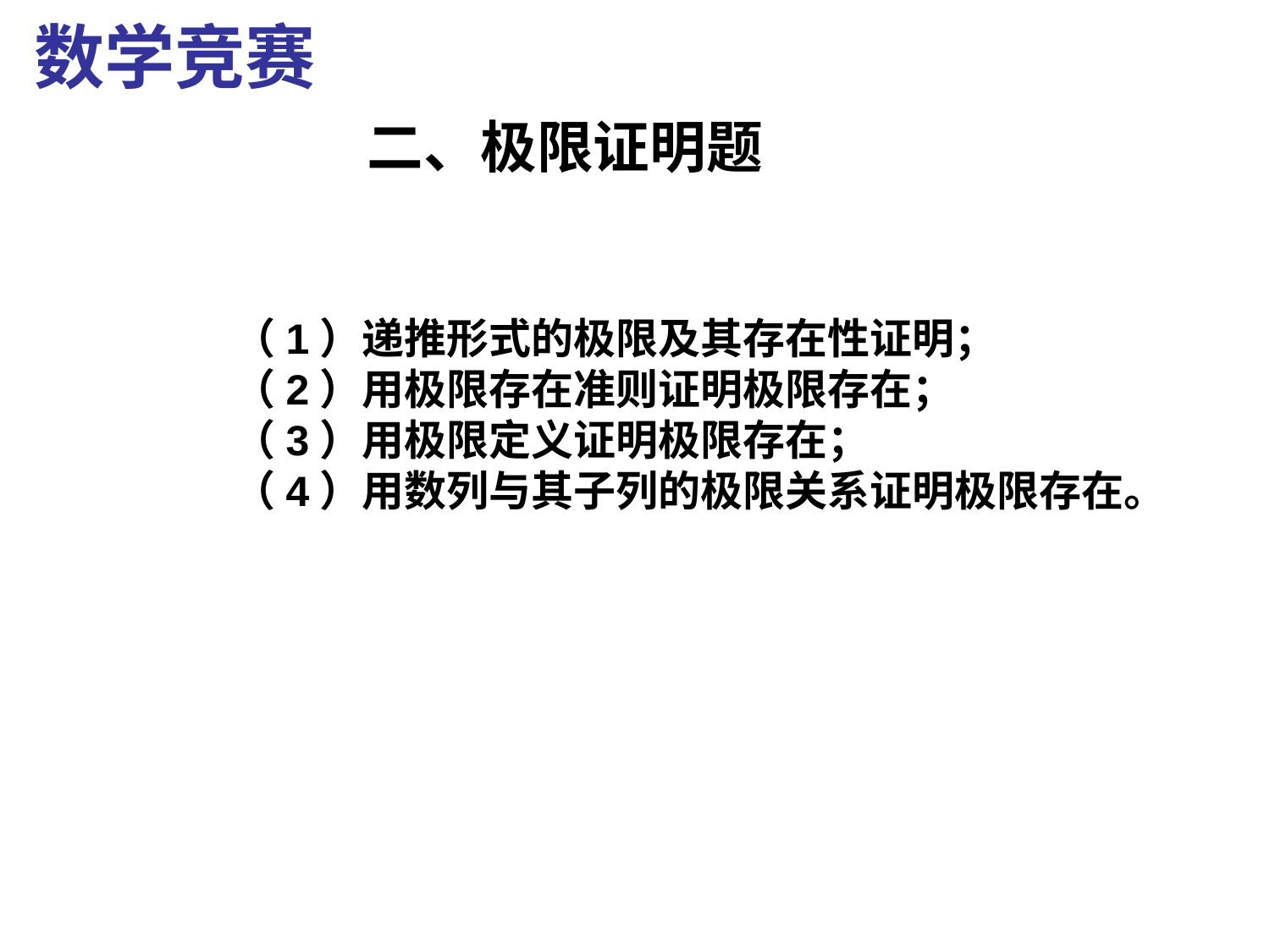

数学竞赛
二、极限证明题
（1）递推形式的极限及其存在性证明；
（2）用极限存在准则证明极限存在；
（3）用极限定义证明极限存在；
（4）用数列与其子列的极限关系证明极限存在。